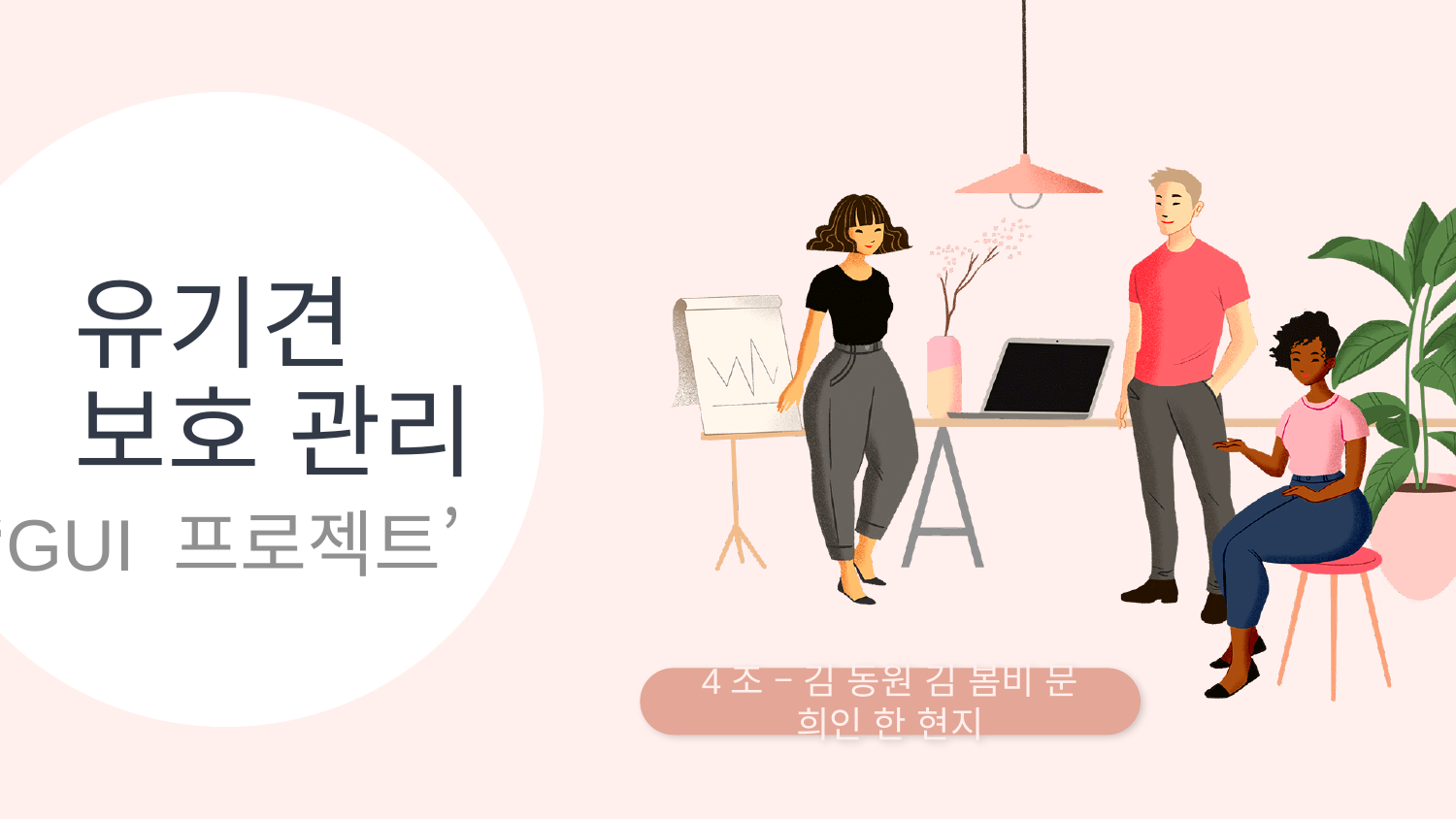

# 유기견 보호 관리
‘GUI 프로젝트’
4조 – 김 동원 김 봄비 문 희인 한 현지